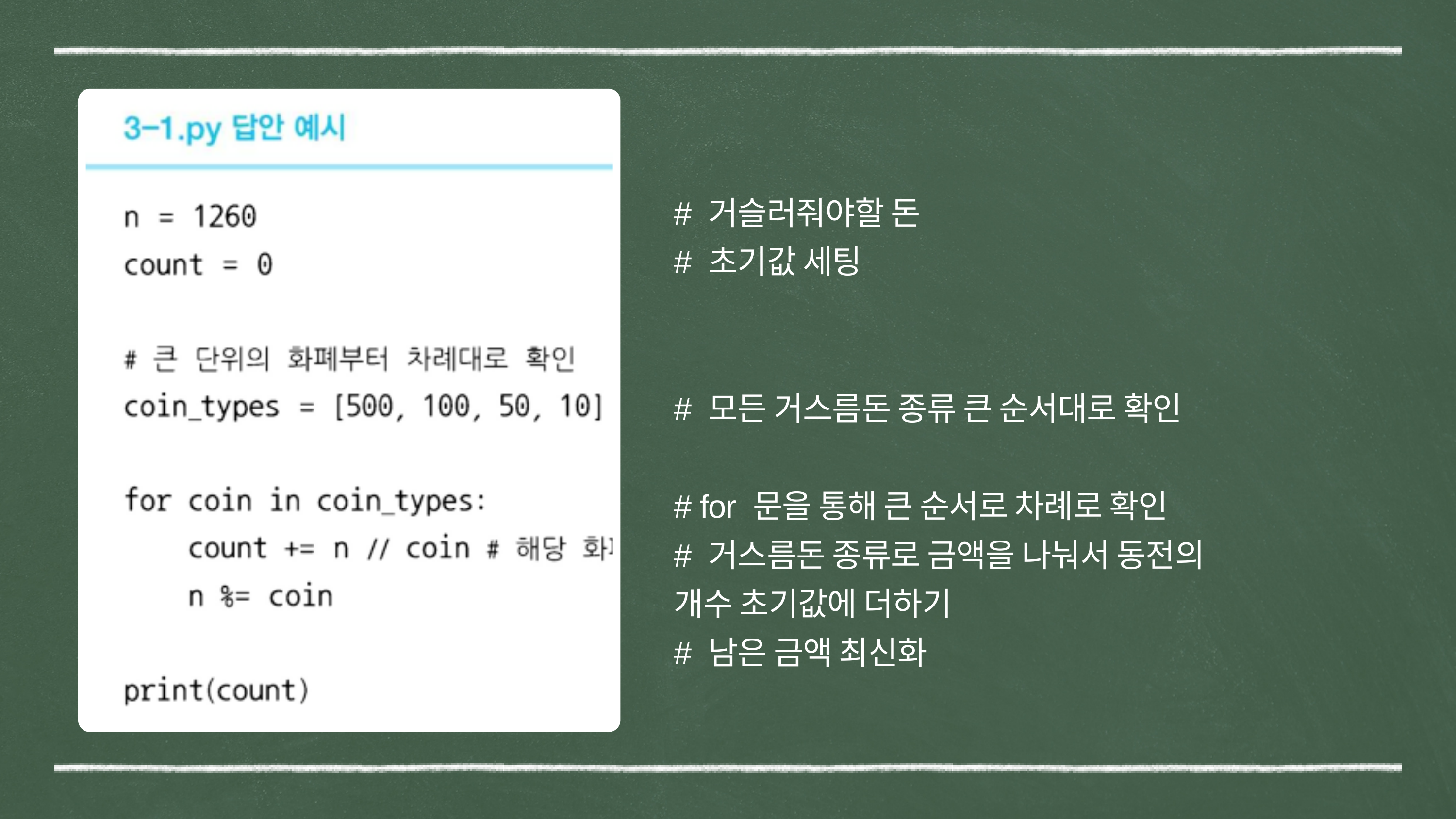

# 거슬러줘야할 돈
# 초기값 세팅

# 모든 거스름돈 종류 큰 순서대로 확인

# for 문을 통해 큰 순서로 차례로 확인
# 거스름돈 종류로 금액을 나눠서 동전의 개수 초기값에 더하기
# 남은 금액 최신화